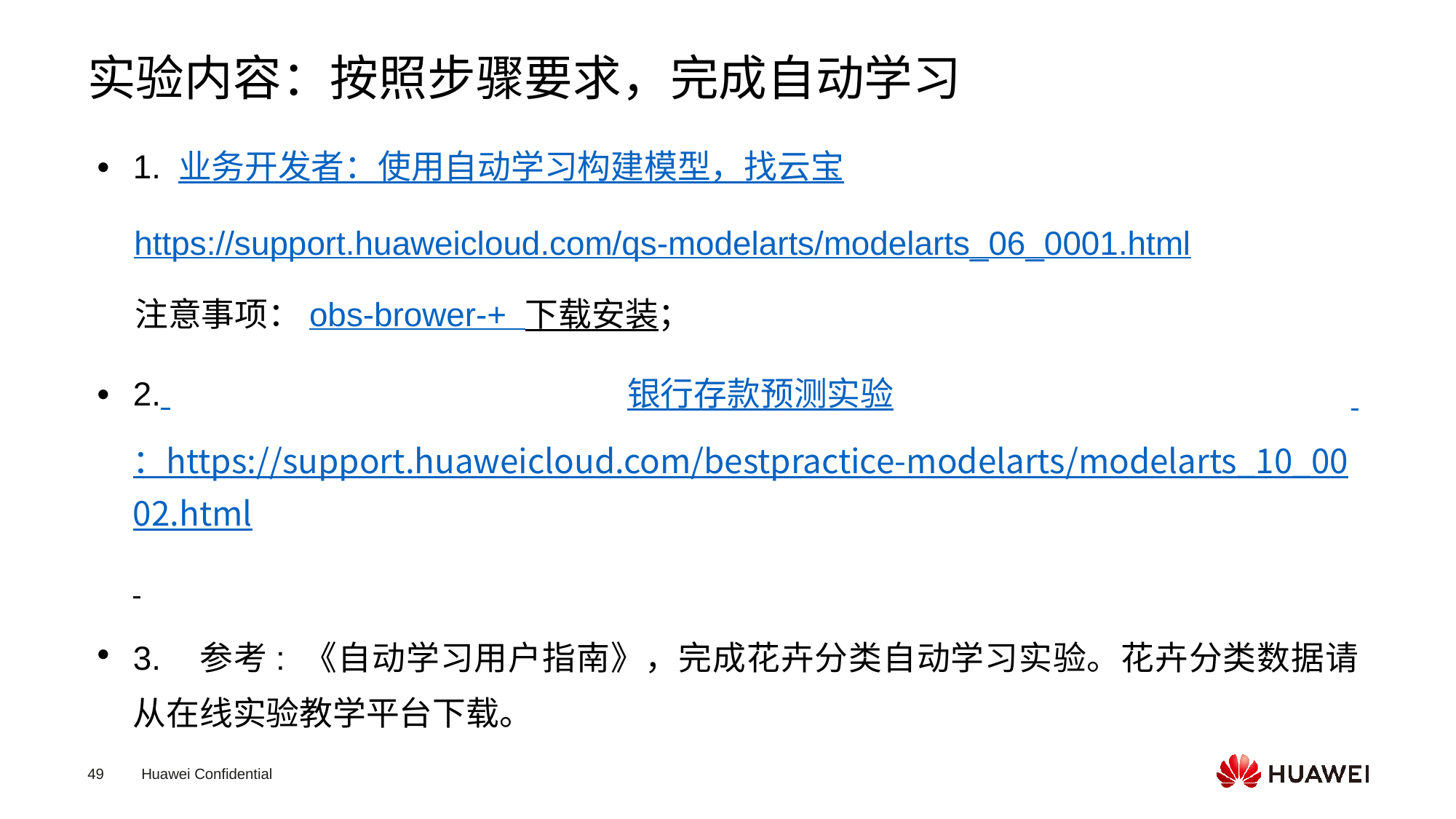

# 实验内容：按照步骤要求，完成自动学习
1. 业务开发者：使用自动学习构建模型，找云宝
    https://support.huaweicloud.com/qs-modelarts/modelarts_06_0001.html
    注意事项：obs-brower-+  下载安装；
2. 银行存款预测实验 ：https://support.huaweicloud.com/bestpractice-modelarts/modelarts_10_0002.html
3.   参考: 《自动学习用户指南》，完成花卉分类自动学习实验。花卉分类数据请从在线实验教学平台下载。